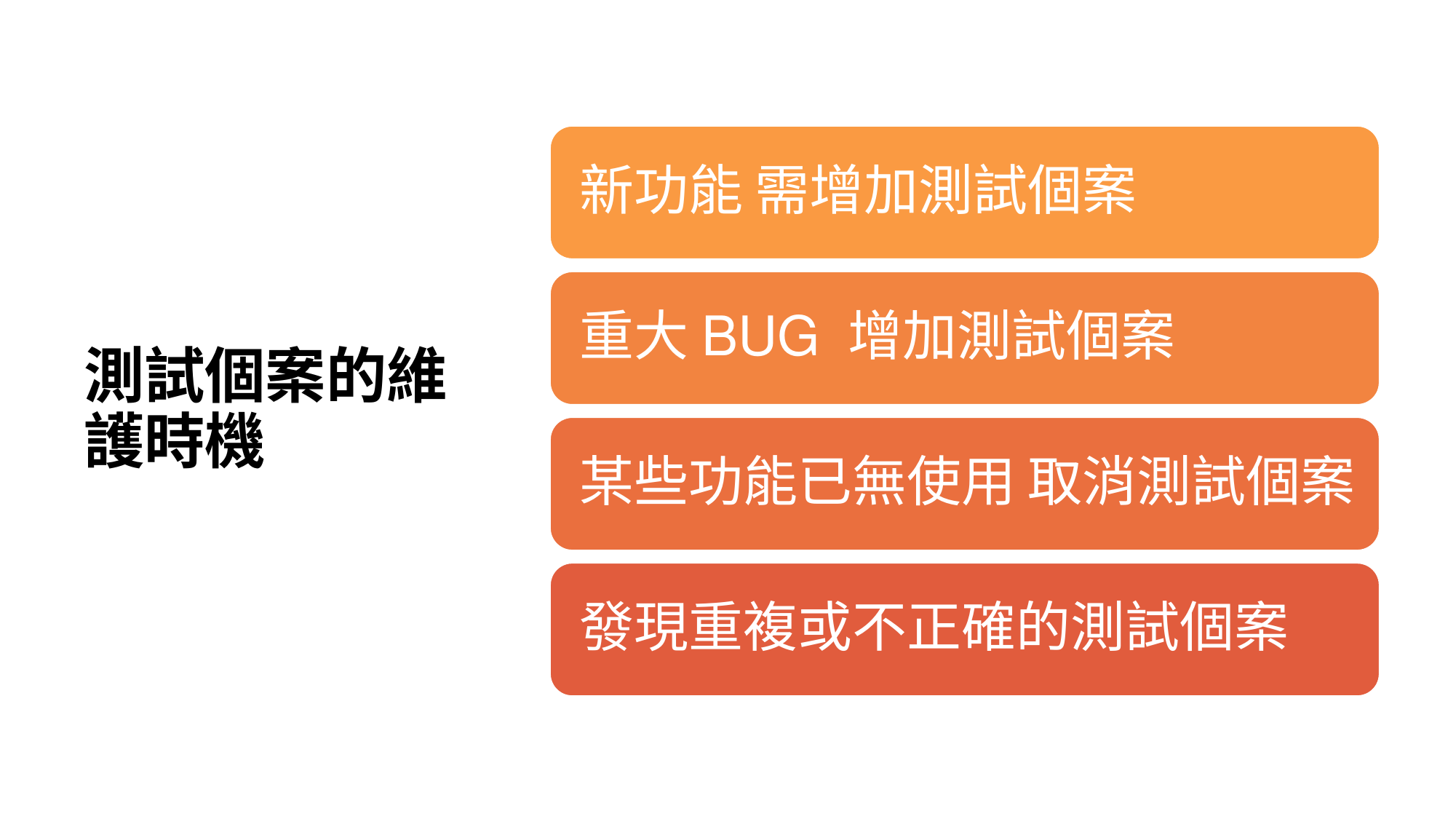

# 測試個案的維護時機
新功能 需增加測試個案
重大BUG 增加測試個案
某些功能已無使用 取消測試個案
發現重複或不正確的測試個案